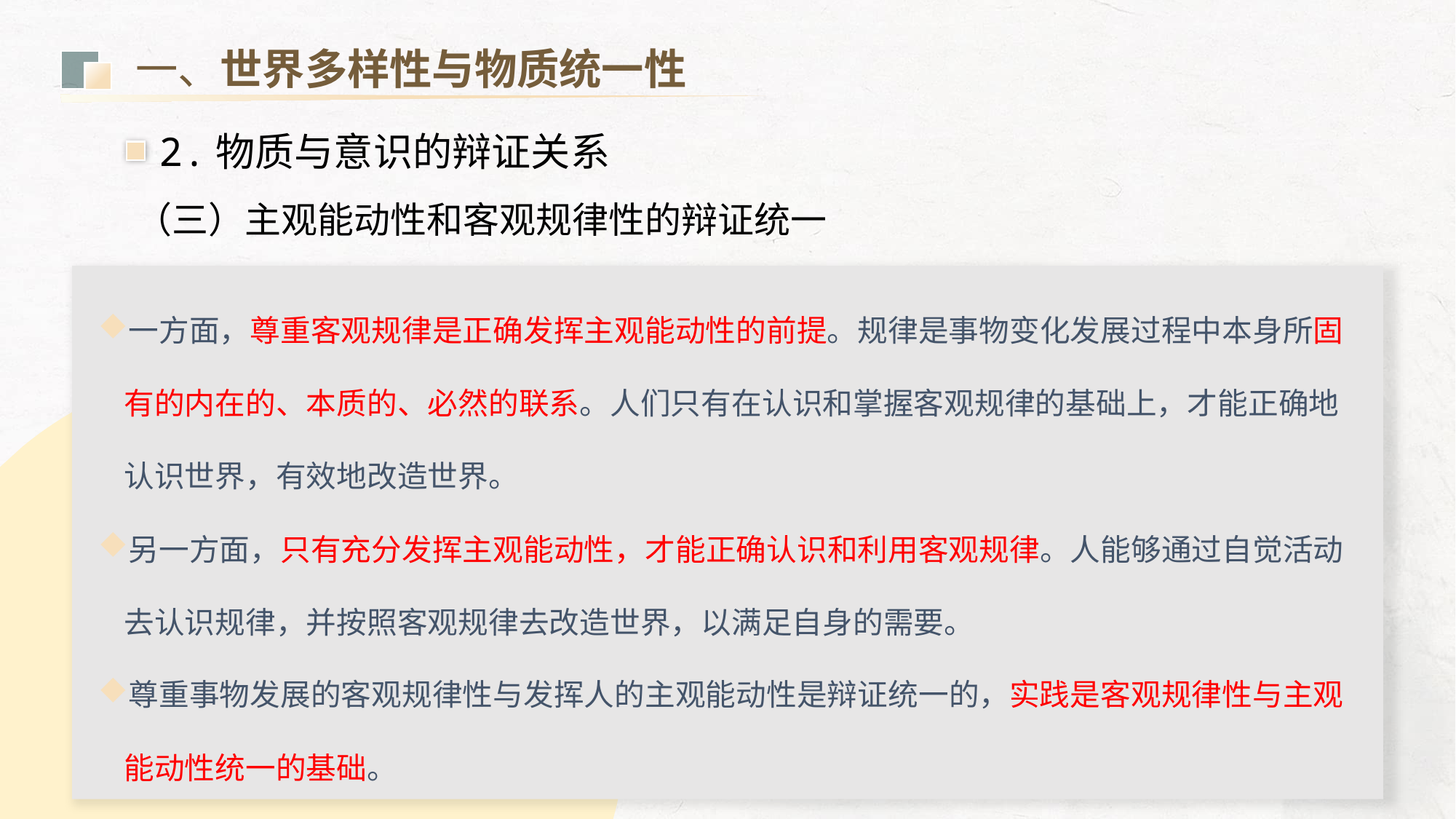

一、世界多样性与物质统一性

2.物质与意识的辩证关系

（三）主观能动性和客观规律性的辩证统一

一方面，尊重客观规律是正确发挥主观能动性的前提。规律是事物变化发展过程中本身所固有的内在的、本质的、必然的联系。人们只有在认识和掌握客观规律的基础上，才能正确地认识世界，有效地改造世界。
另一方面，只有充分发挥主观能动性，才能正确认识和利用客观规律。人能够通过自觉活动去认识规律，并按照客观规律去改造世界，以满足自身的需要。
尊重事物发展的客观规律性与发挥人的主观能动性是辩证统一的，实践是客观规律性与主观能动性统一的基础。